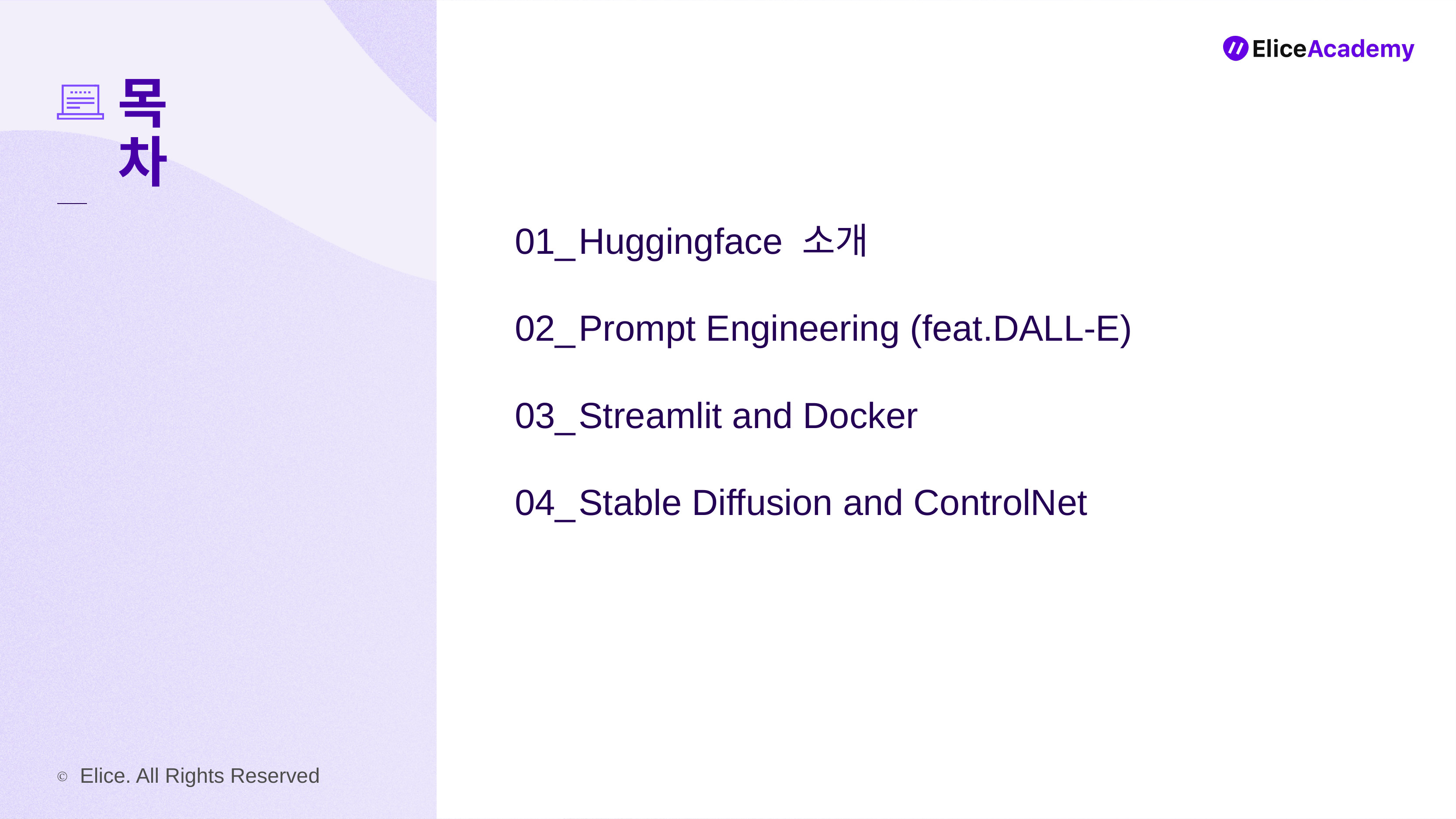

01_
02_
03_
04_

Huggingface 소개
Prompt Engineering (feat.DALL-E)
Streamlit and Docker
Stable Diffusion and ControlNet